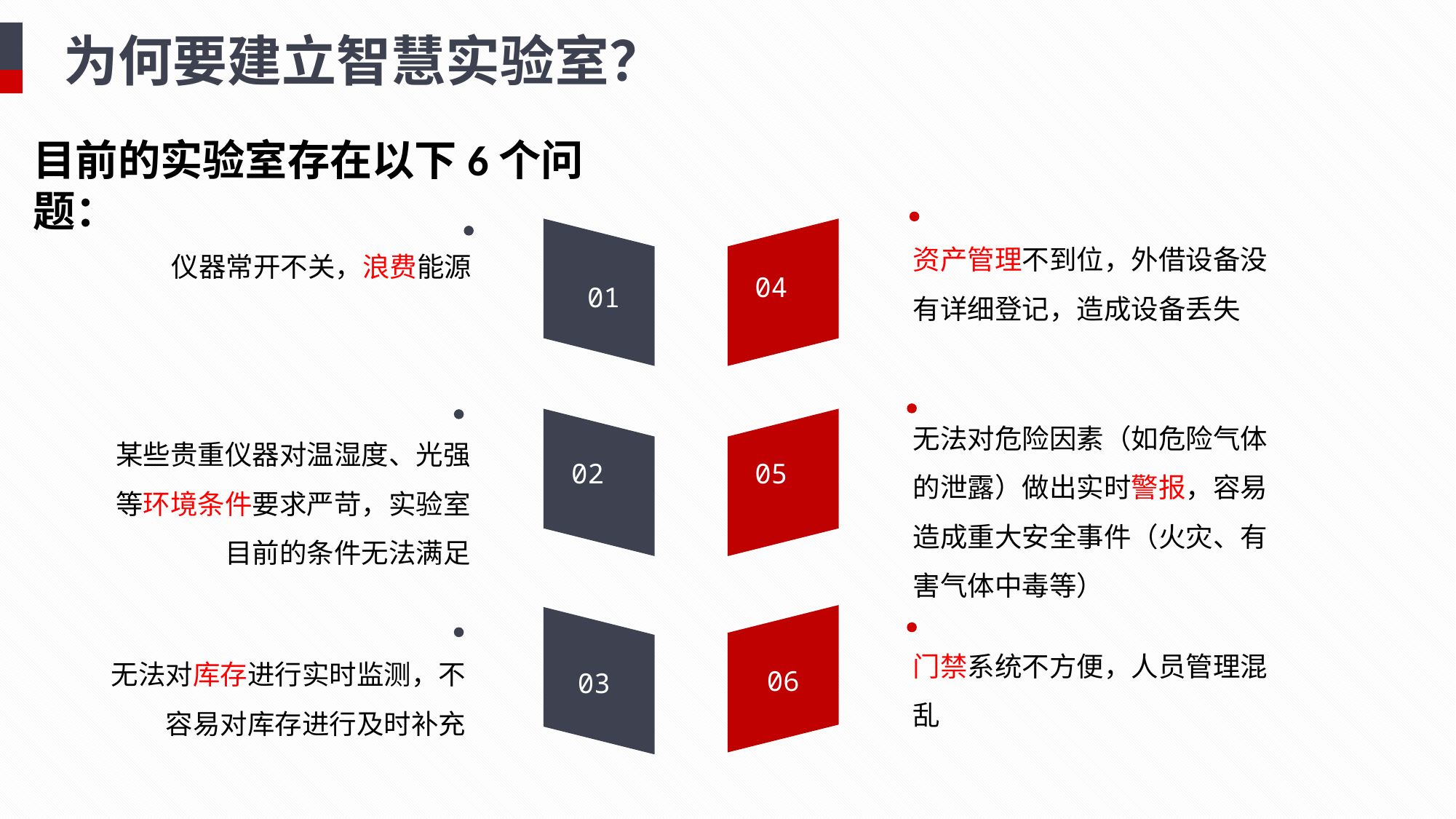

为何要建立智慧实验室？

目前的实验室存在以下6个问题：

资产管理不到位，外借设备没有详细登记，造成设备丢失

01

04

仪器常开不关，浪费能源
无法对危险因素（如危险气体的泄露）做出实时警报，容易造成重大安全事件（火灾、有害气体中毒等）

02

05

某些贵重仪器对温湿度、光强等环境条件要求严苛，实验室目前的条件无法满足

06

03

门禁系统不方便，人员管理混乱

无法对库存进行实时监测，不容易对库存进行及时补充